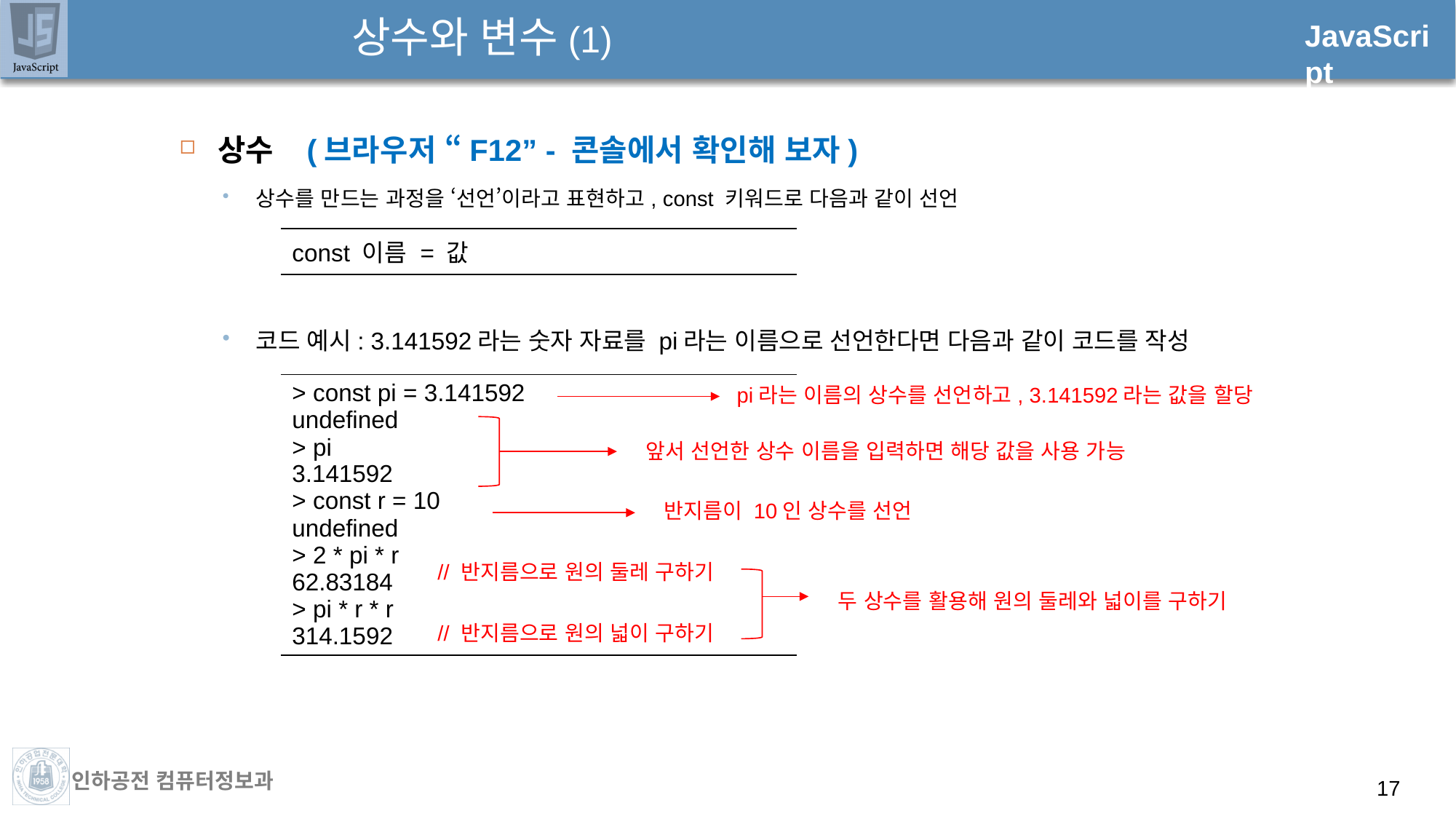

# 상수와 변수(1)
상수   (브라우저 “F12” - 콘솔에서 확인해 보자)
상수를 만드는 과정을 ‘선언’이라고 표현하고, const 키워드로 다음과 같이 선언

코드 예시: 3.141592라는 숫자 자료를 pi라는 이름으로 선언한다면 다음과 같이 코드를 작성
| const 이름 = 값 |
| --- |
| > const pi = 3.141592 undefined > pi 3.141592 > const r = 10 undefined > 2 \* pi \* r 62.83184 > pi \* r \* r 314.1592 |
| --- |
pi라는 이름의 상수를 선언하고, 3.141592라는 값을 할당

앞서 선언한 상수 이름을 입력하면 해당 값을 사용 가능
반지름이 10인 상수를 선언
// 반지름으로 원의 둘레 구하기

두 상수를 활용해 원의 둘레와 넓이를 구하기
// 반지름으로 원의 넓이 구하기